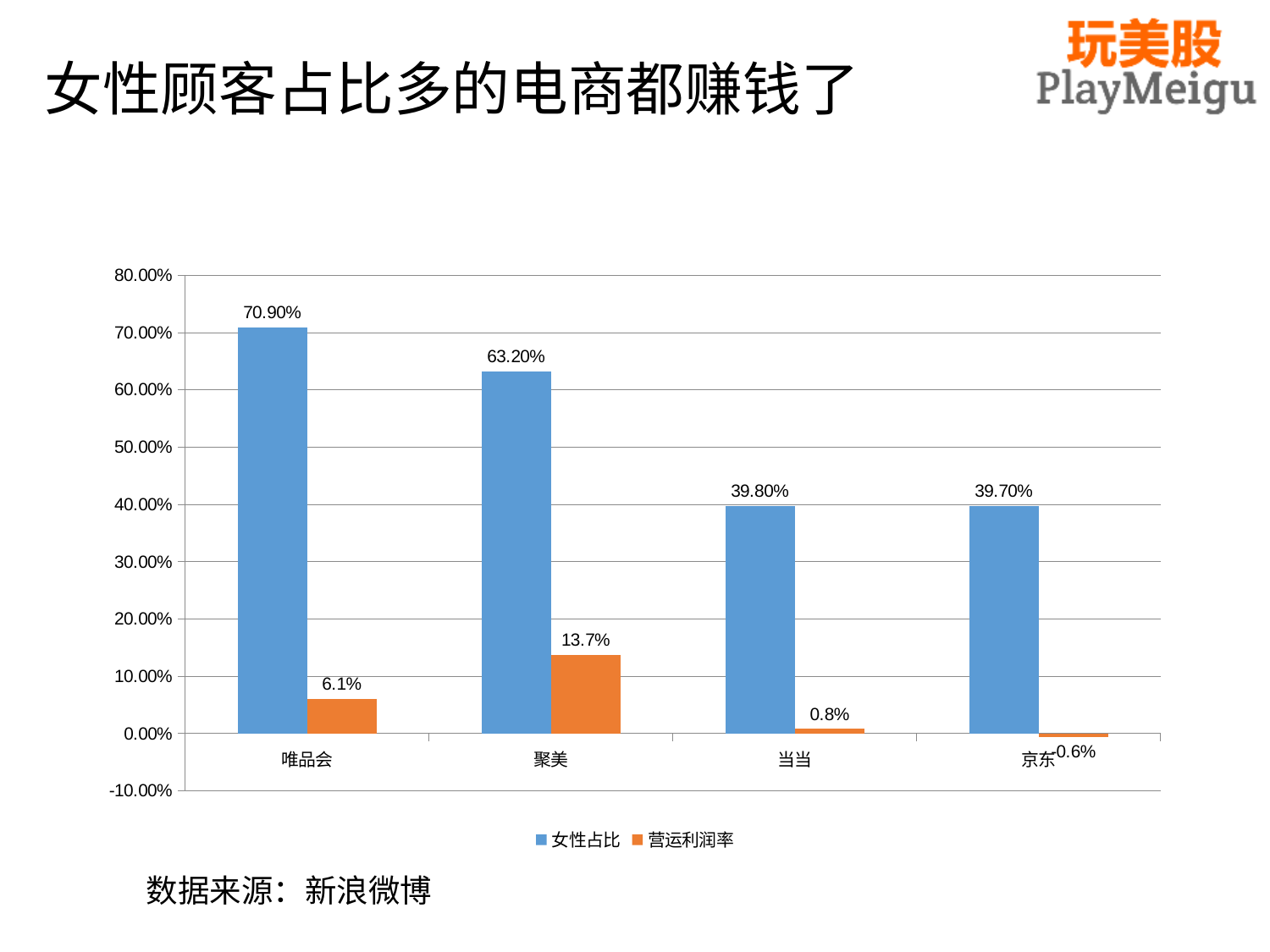

# 女性顾客占比多的电商都赚钱了

### Chart

| Category | 女性占比 | 营运利润率 |
|---|---|---|
| 唯品会 | 0.7090000000000002 | 0.06100000000000001 |
| 聚美 | 0.6320000000000002 | 0.137 |
| 当当 | 0.39800000000000013 | 0.008000000000000005 |
| 京东 | 0.39700000000000013 | -0.006000000000000002 |
数据来源：新浪微博